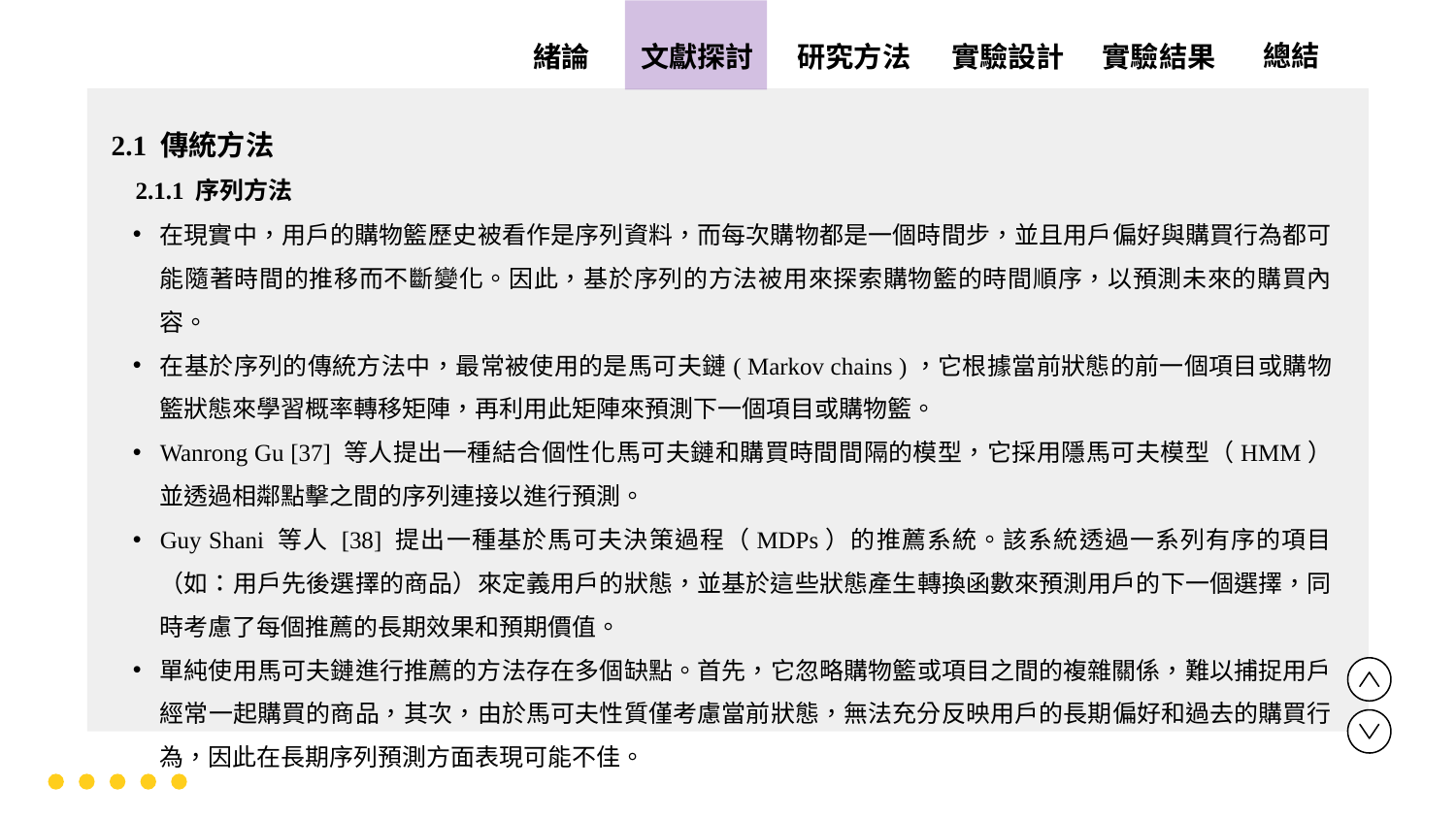

實驗設計
實驗結果
文獻探討
總結
緒論
研究方法
2.1 傳統方法
    2.1.1 序列方法
在現實中，用戶的購物籃歷史被看作是序列資料，而每次購物都是一個時間步，並且用戶偏好與購買行為都可能隨著時間的推移而不斷變化。因此，基於序列的方法被用來探索購物籃的時間順序，以預測未來的購買內容。
在基於序列的傳統方法中，最常被使用的是馬可夫鏈( Markov chains )，它根據當前狀態的前一個項目或購物籃狀態來學習概率轉移矩陣，再利用此矩陣來預測下一個項目或購物籃。
Wanrong Gu [37] 等人提出一種結合個性化馬可夫鏈和購買時間間隔的模型，它採用隱馬可夫模型（HMM）並透過相鄰點擊之間的序列連接以進行預測。
Guy Shani 等人 [38] 提出一種基於馬可夫決策過程（MDPs）的推薦系統。該系統透過一系列有序的項目（如：用戶先後選擇的商品）來定義用戶的狀態，並基於這些狀態產生轉換函數來預測用戶的下一個選擇，同時考慮了每個推薦的長期效果和預期價值。
單純使用馬可夫鏈進行推薦的方法存在多個缺點。首先，它忽略購物籃或項目之間的複雜關係，難以捕捉用戶經常一起購買的商品，其次，由於馬可夫性質僅考慮當前狀態，無法充分反映用戶的長期偏好和過去的購買行為，因此在長期序列預測方面表現可能不佳。